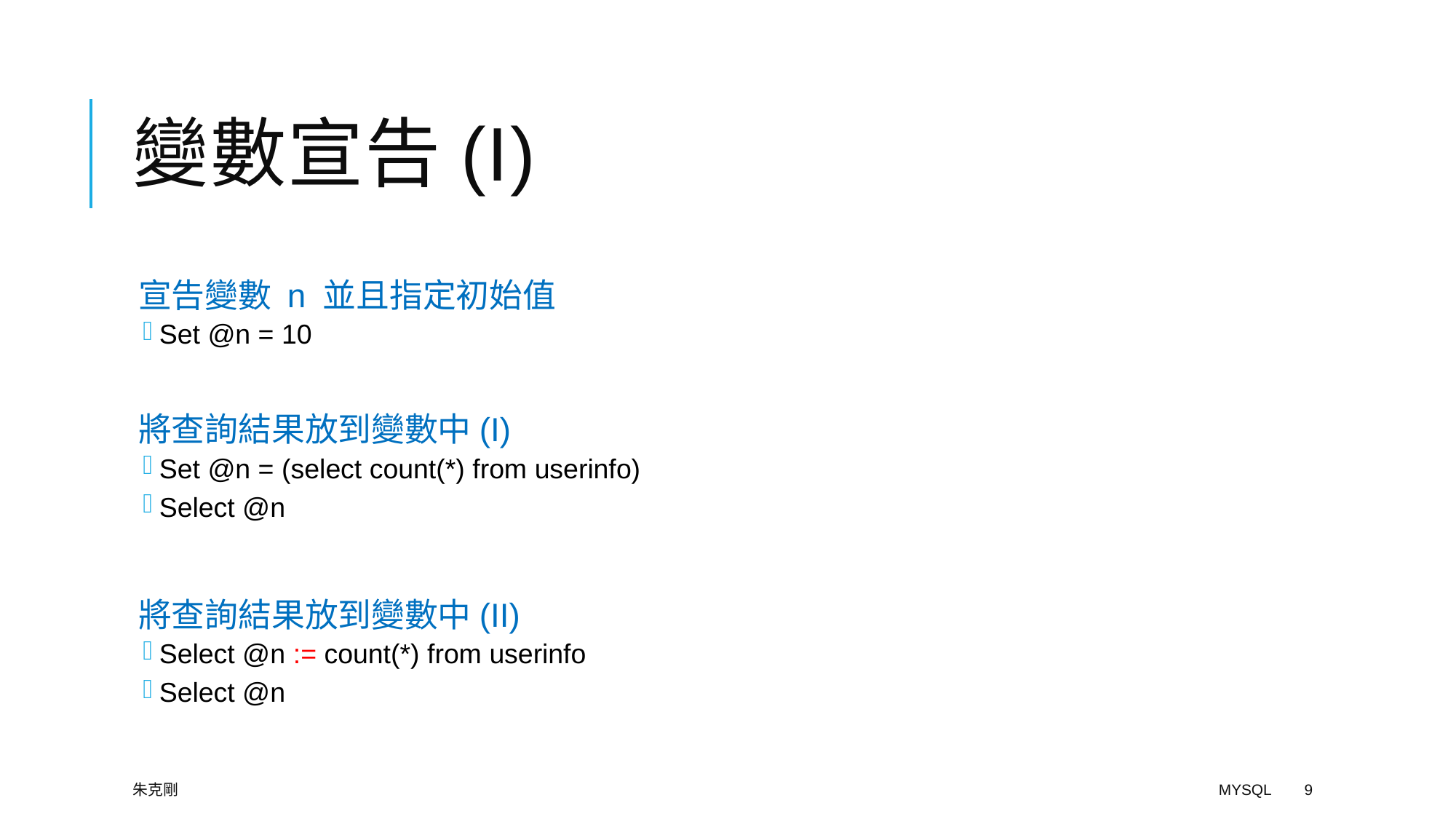

# 變數宣告(I)
宣告變數 n 並且指定初始值
Set @n = 10

將查詢結果放到變數中(I)
Set @n = (select count(*) from userinfo)
Select @n

將查詢結果放到變數中(II)
Select @n := count(*) from userinfo
Select @n

朱克剛
MySQL
9